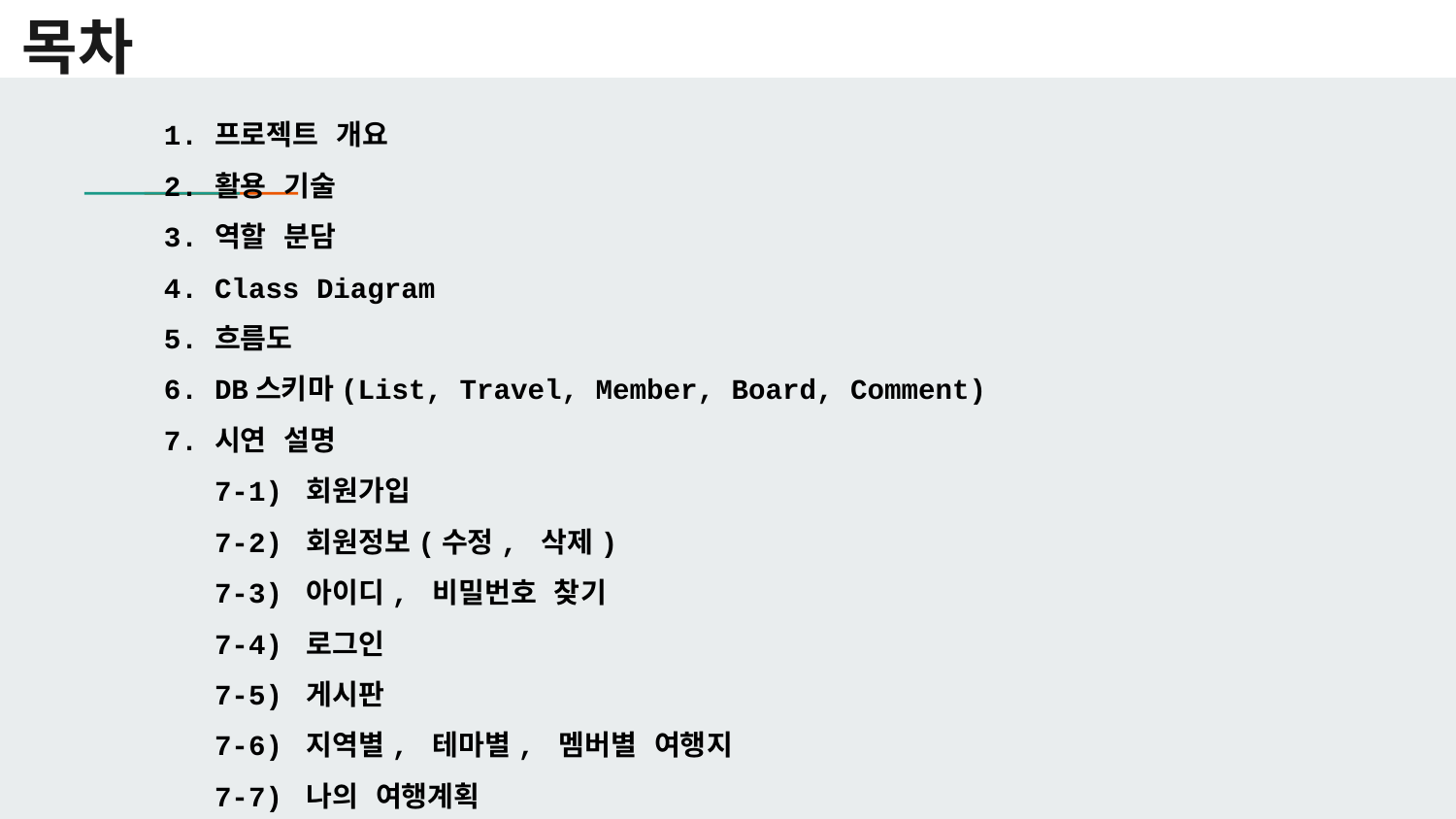

# 목차

프로젝트 개요
활용 기술
역할 분담
Class Diagram
흐름도
DB스키마(List, Travel, Member, Board, Comment)
시연 설명
7-1) 회원가입
7-2) 회원정보(수정, 삭제)
7-3) 아이디, 비밀번호 찾기
7-4) 로그인
7-5) 게시판
7-6) 지역별, 테마별, 멤버별 여행지
7-7) 나의 여행계획